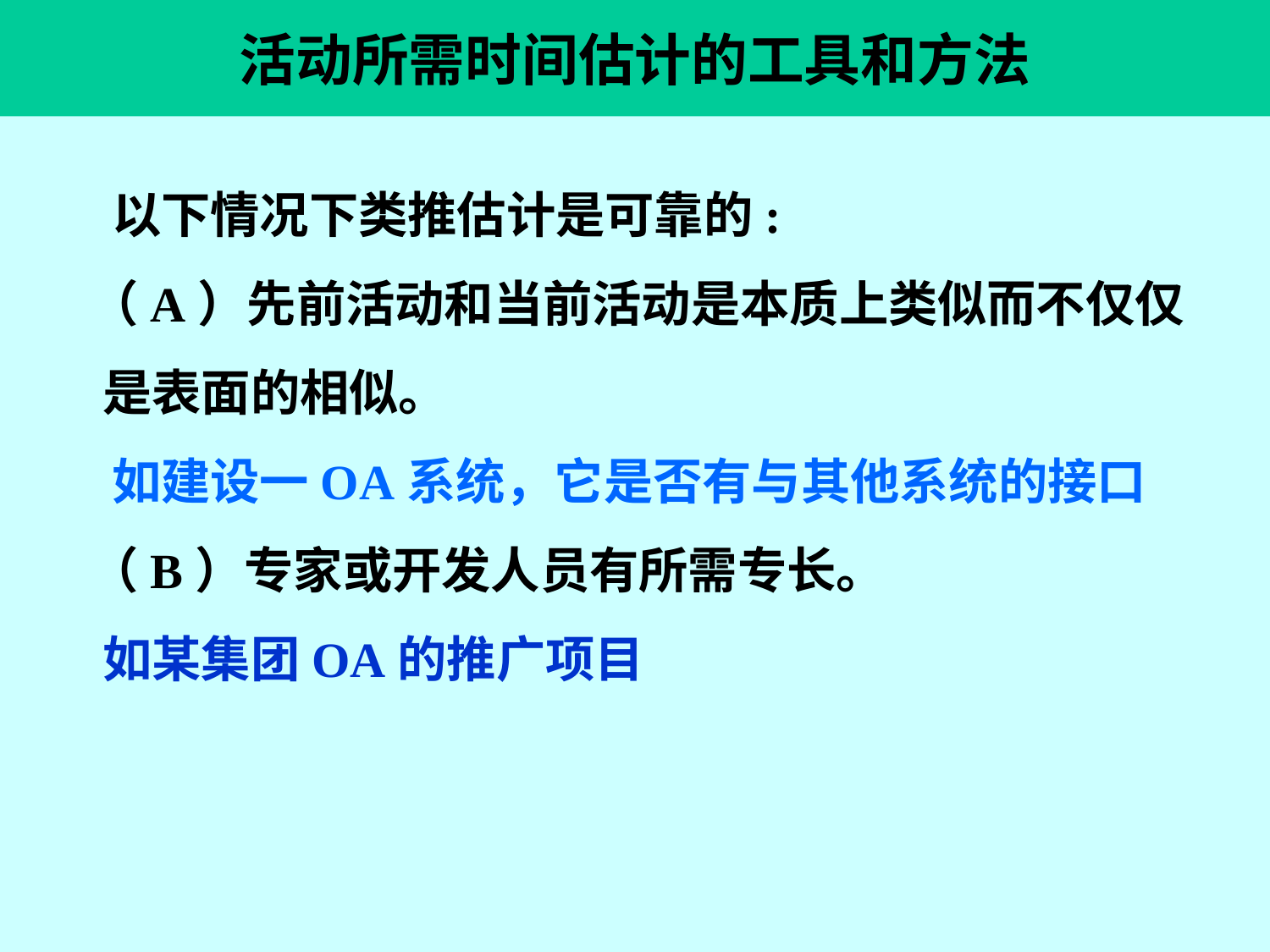

# 活动所需时间估计的工具和方法
    以下情况下类推估计是可靠的:
  （A）先前活动和当前活动是本质上类似而不仅仅是表面的相似。
    如建设一OA系统，它是否有与其他系统的接口
  （B）专家或开发人员有所需专长。
如某集团OA的推广项目